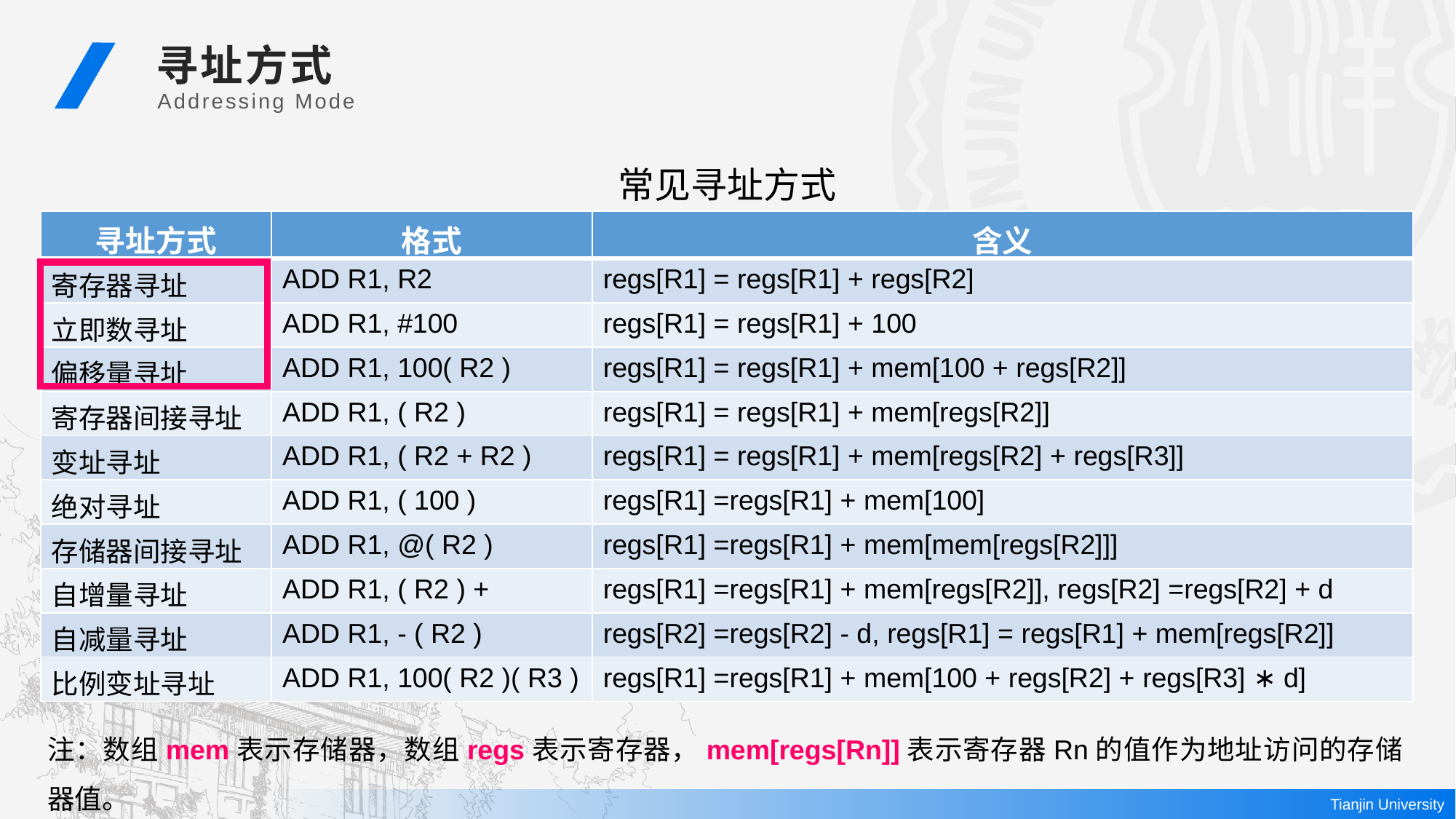

寻址方式
   Addressing Mode
常见寻址方式
| 寻址方式 | 格式 | 含义 |
| --- | --- | --- |
| 寄存器寻址 | ADD R1, R2 | regs[R1] = regs[R1] + regs[R2] |
| 立即数寻址 | ADD R1, #100 | regs[R1] = regs[R1] + 100 |
| 偏移量寻址 | ADD R1, 100( R2 ) | regs[R1] = regs[R1] + mem[100 + regs[R2]] |
| 寄存器间接寻址 | ADD R1, ( R2 ) | regs[R1] = regs[R1] + mem[regs[R2]] |
| 变址寻址 | ADD R1, ( R2 + R2 ) | regs[R1] = regs[R1] + mem[regs[R2] + regs[R3]] |
| 绝对寻址 | ADD R1, ( 100 ) | regs[R1] =regs[R1] + mem[100] |
| 存储器间接寻址 | ADD R1, @( R2 ) | regs[R1] =regs[R1] + mem[mem[regs[R2]]] |
| 自增量寻址 | ADD R1, ( R2 ) + | regs[R1] =regs[R1] + mem[regs[R2]], regs[R2] =regs[R2] + d |
| 自减量寻址 | ADD R1, - ( R2 ) | regs[R2] =regs[R2] - d, regs[R1] = regs[R1] + mem[regs[R2]] |
| 比例变址寻址 | ADD R1, 100( R2 )( R3 ) | regs[R1] =regs[R1] + mem[100 + regs[R2] + regs[R3] ∗ d] |

注：数组mem表示存储器，数组regs表示寄存器，mem[regs[Rn]]表示寄存器Rn的值作为地址访问的存储器值。